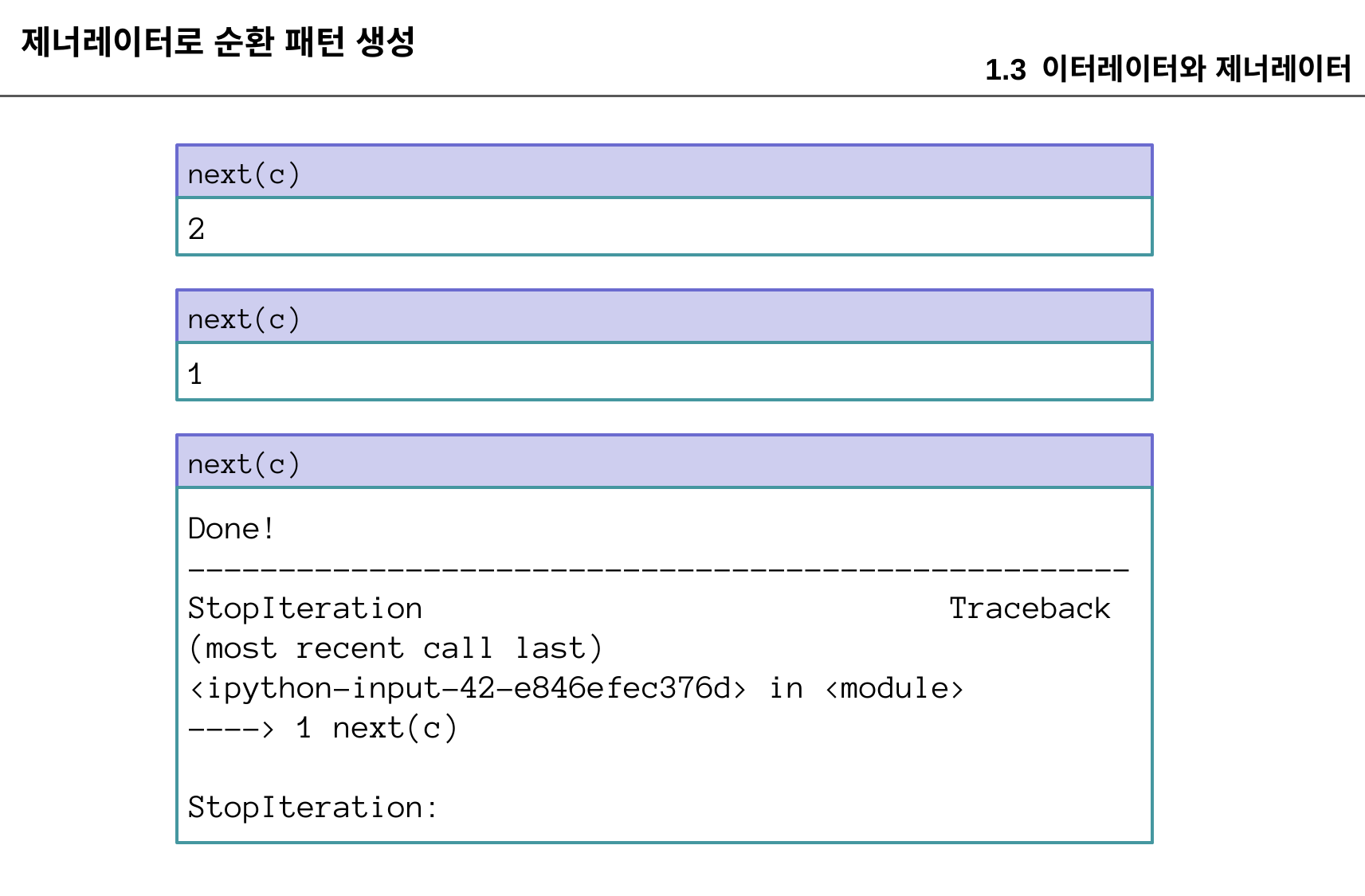

제너레이터로 순환 패턴 생성
1.3 이터레이터와 제너레이터
next(c)
2
next(c)
1
next(c)
Done!
----------------------------------------------------
StopIteration                             Traceback (most recent call last)
<ipython-input-42-e846efec376d> in <module>
----> 1 next(c)

StopIteration: